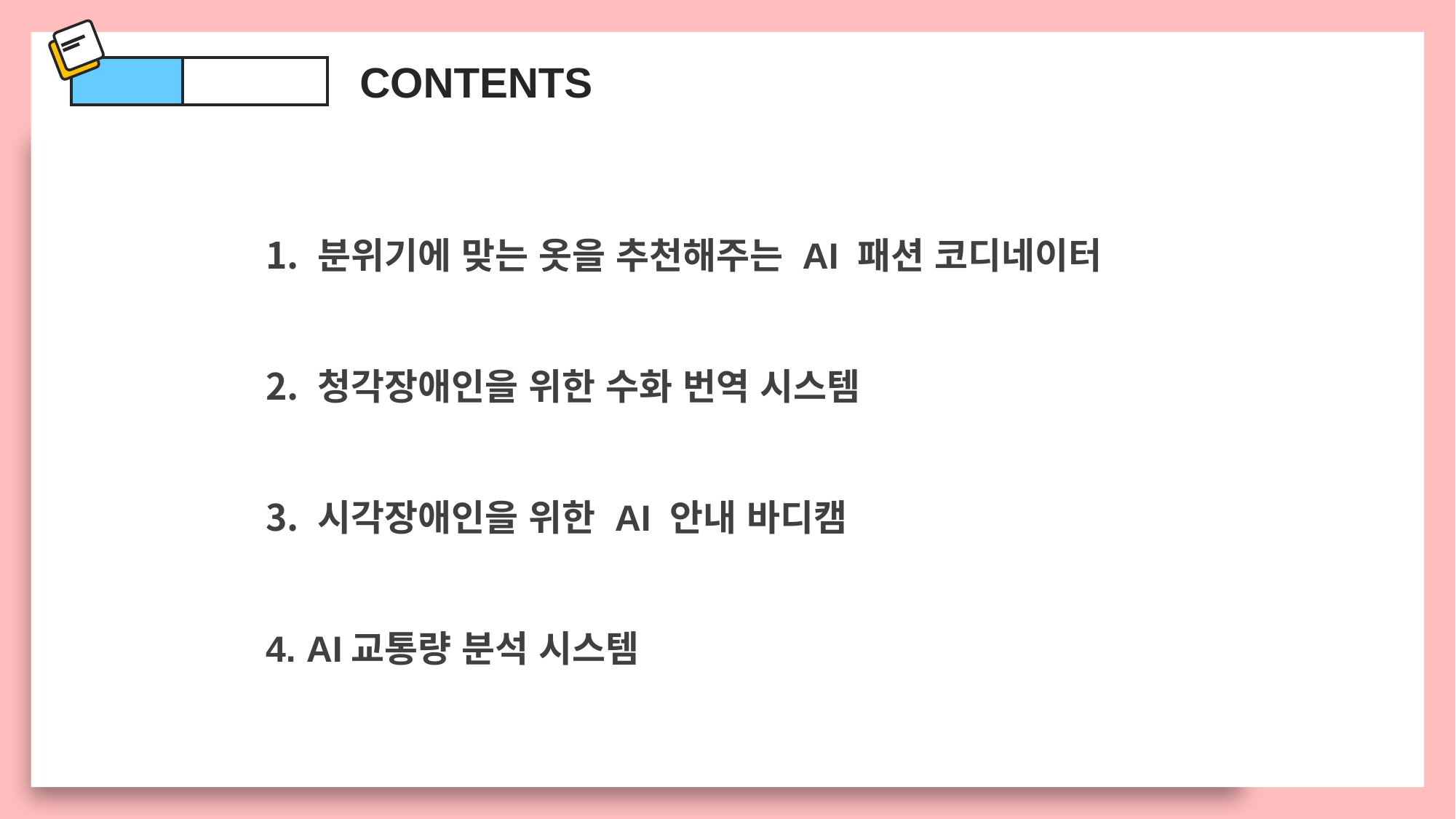

CONTENTS

 분위기에 맞는 옷을 추천해주는 AI 패션 코디네이터

 청각장애인을 위한 수화 번역 시스템

 시각장애인을 위한 AI 안내 바디캠

 AI교통량 분석 시스템